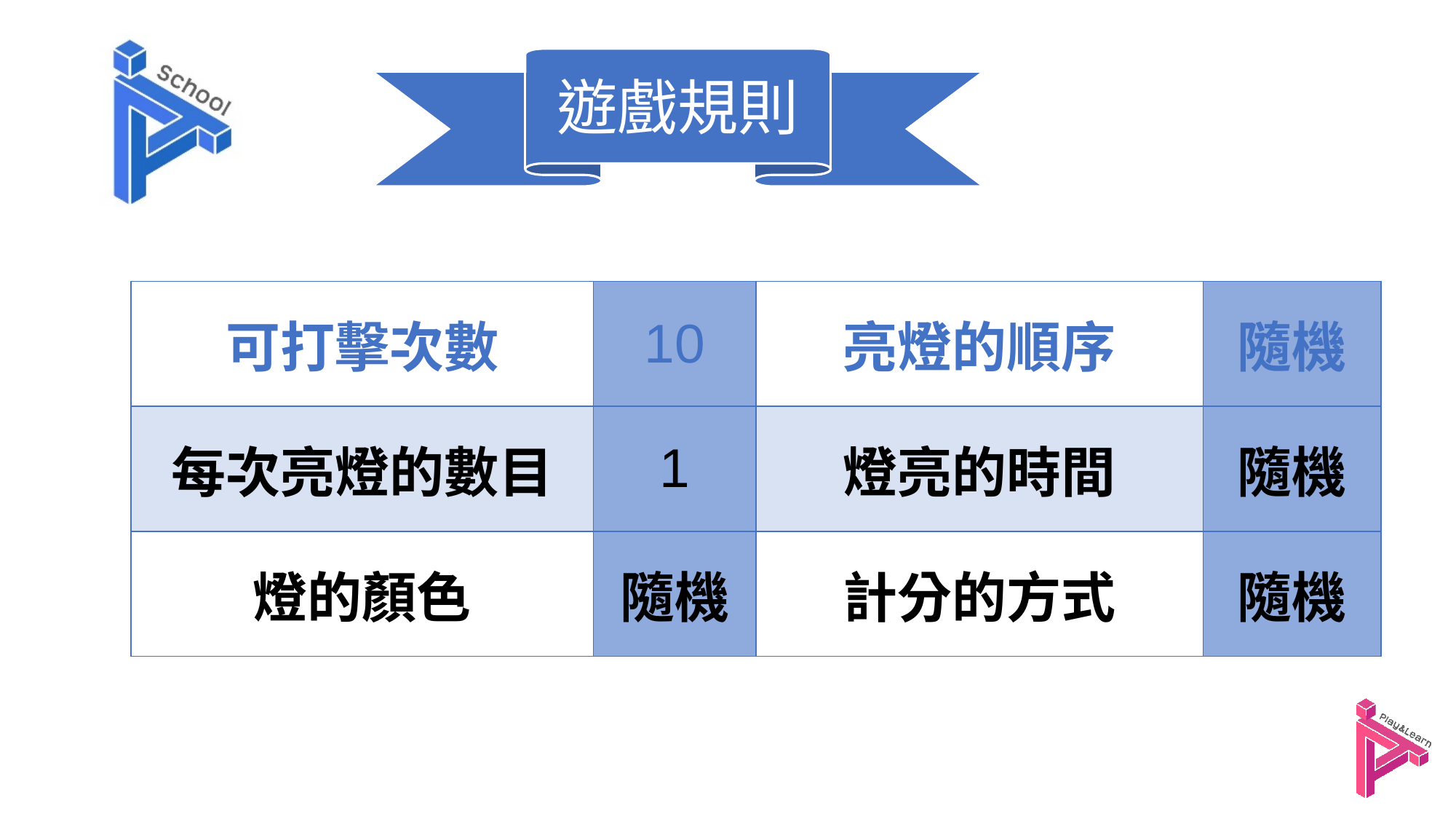

遊戲規則
| 可打擊次數 | 10 | 亮燈的順序 | 隨機 |
| --- | --- | --- | --- |
| 每次亮燈的數目 | 1 | 燈亮的時間 | 隨機 |
| 燈的顏色 | 隨機 | 計分的方式 | 隨機 |